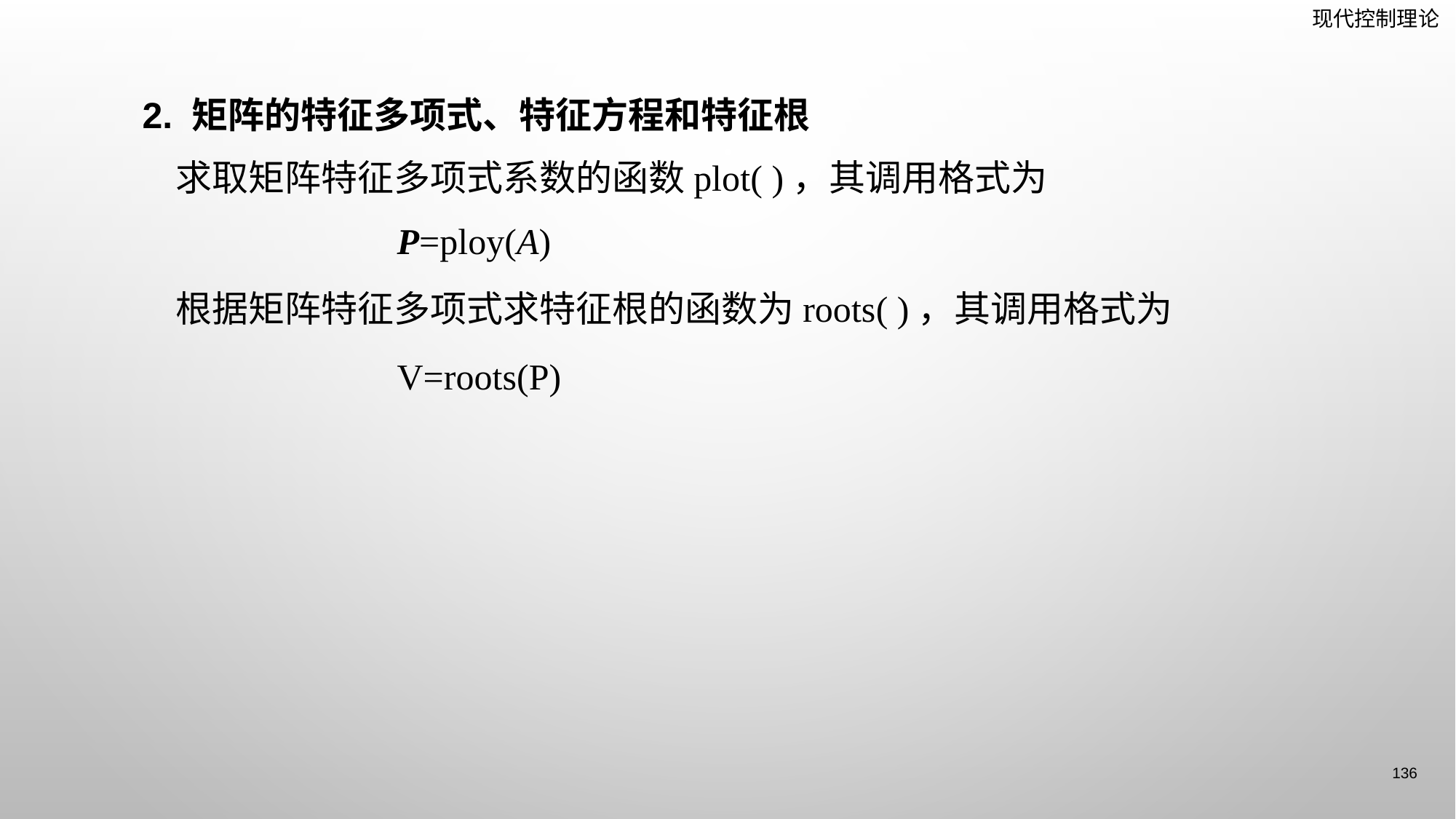

2. 矩阵的特征多项式、特征方程和特征根
   求取矩阵特征多项式系数的函数plot( )，其调用格式为
                            P=ploy(A)
   根据矩阵特征多项式求特征根的函数为roots( )，其调用格式为
                            V=roots(P)

136